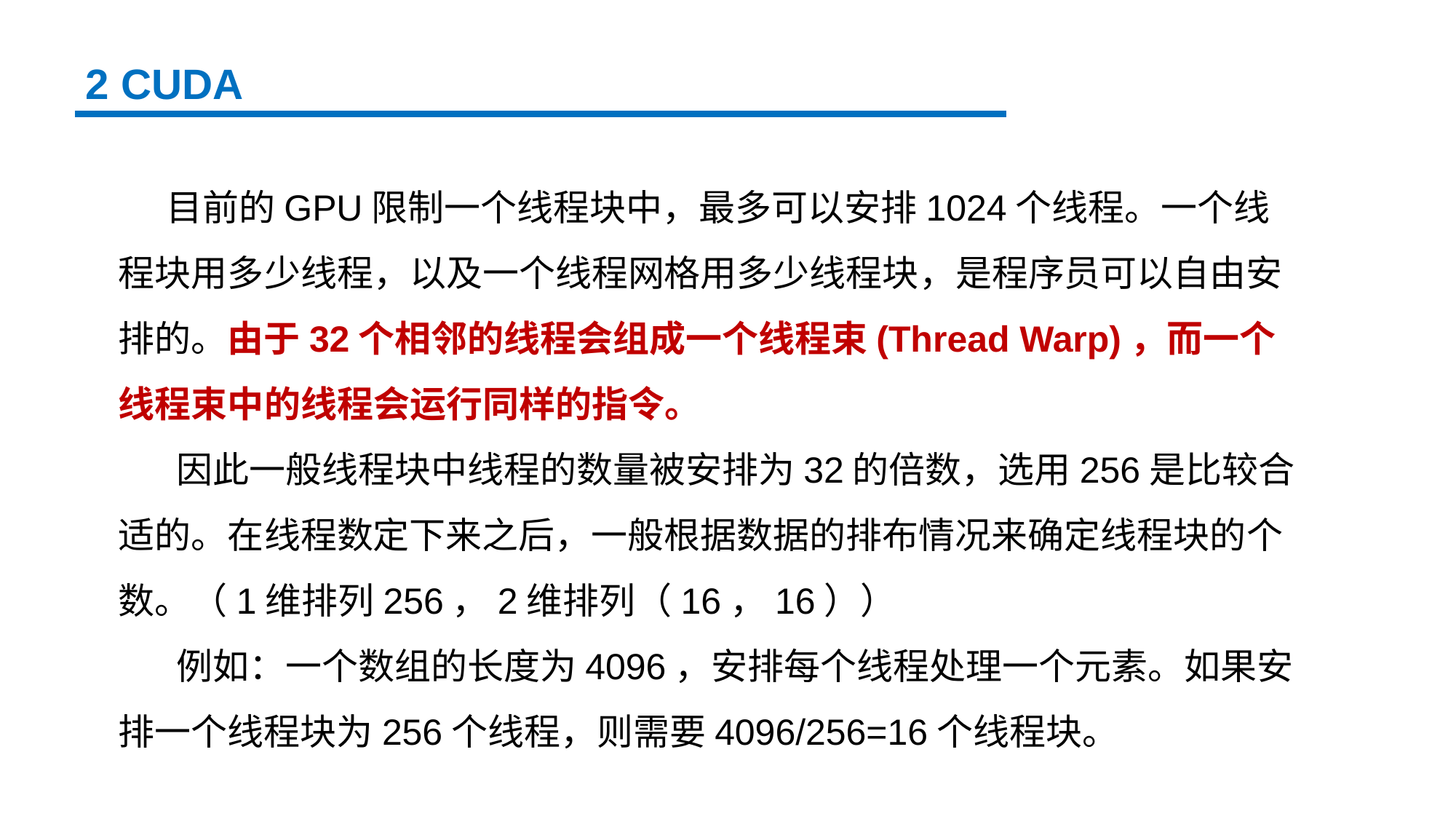

2 CUDA
      目前的GPU限制一个线程块中，最多可以安排1024个线程。一个线程块用多少线程，以及一个线程网格用多少线程块，是程序员可以自由安排的。由于32个相邻的线程会组成一个线程束(Thread Warp)，而一个线程束中的线程会运行同样的指令。
      因此一般线程块中线程的数量被安排为32的倍数，选用256是比较合适的。在线程数定下来之后，一般根据数据的排布情况来确定线程块的个数。（1维排列256，2维排列（16，16））
      例如：一个数组的长度为4096，安排每个线程处理一个元素。如果安排一个线程块为256个线程，则需要4096/256=16个线程块。